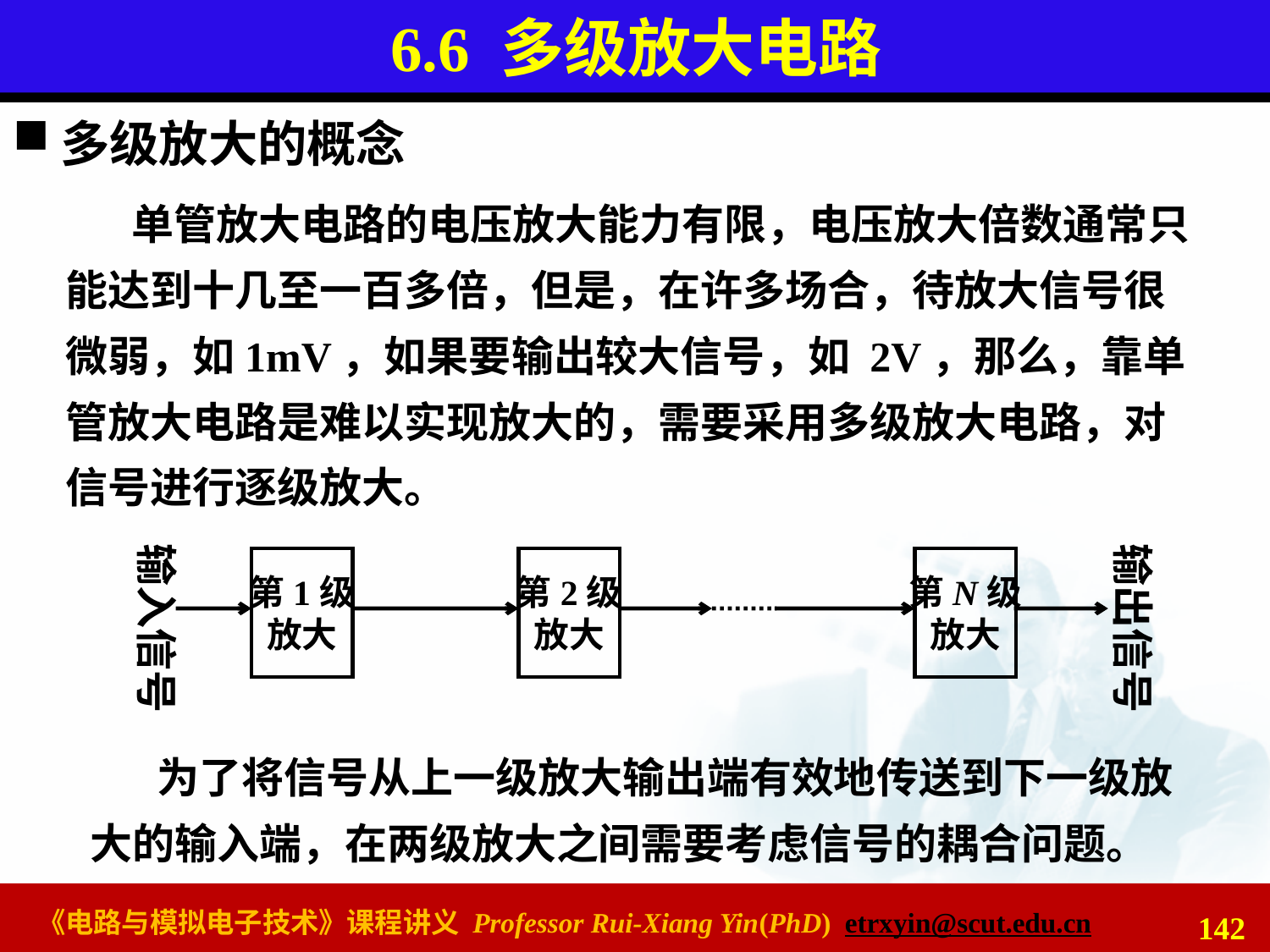

# 6.6 多级放大电路
多级放大的概念
单管放大电路的电压放大能力有限，电压放大倍数通常只能达到十几至一百多倍，但是，在许多场合，待放大信号很微弱，如1mV，如果要输出较大信号，如 2V，那么，靠单管放大电路是难以实现放大的，需要采用多级放大电路，对信号进行逐级放大。
输入信号
输出信号
第1级
放大
第2级
放大
第N级
放大

为了将信号从上一级放大输出端有效地传送到下一级放大的输入端，在两级放大之间需要考虑信号的耦合问题。
142